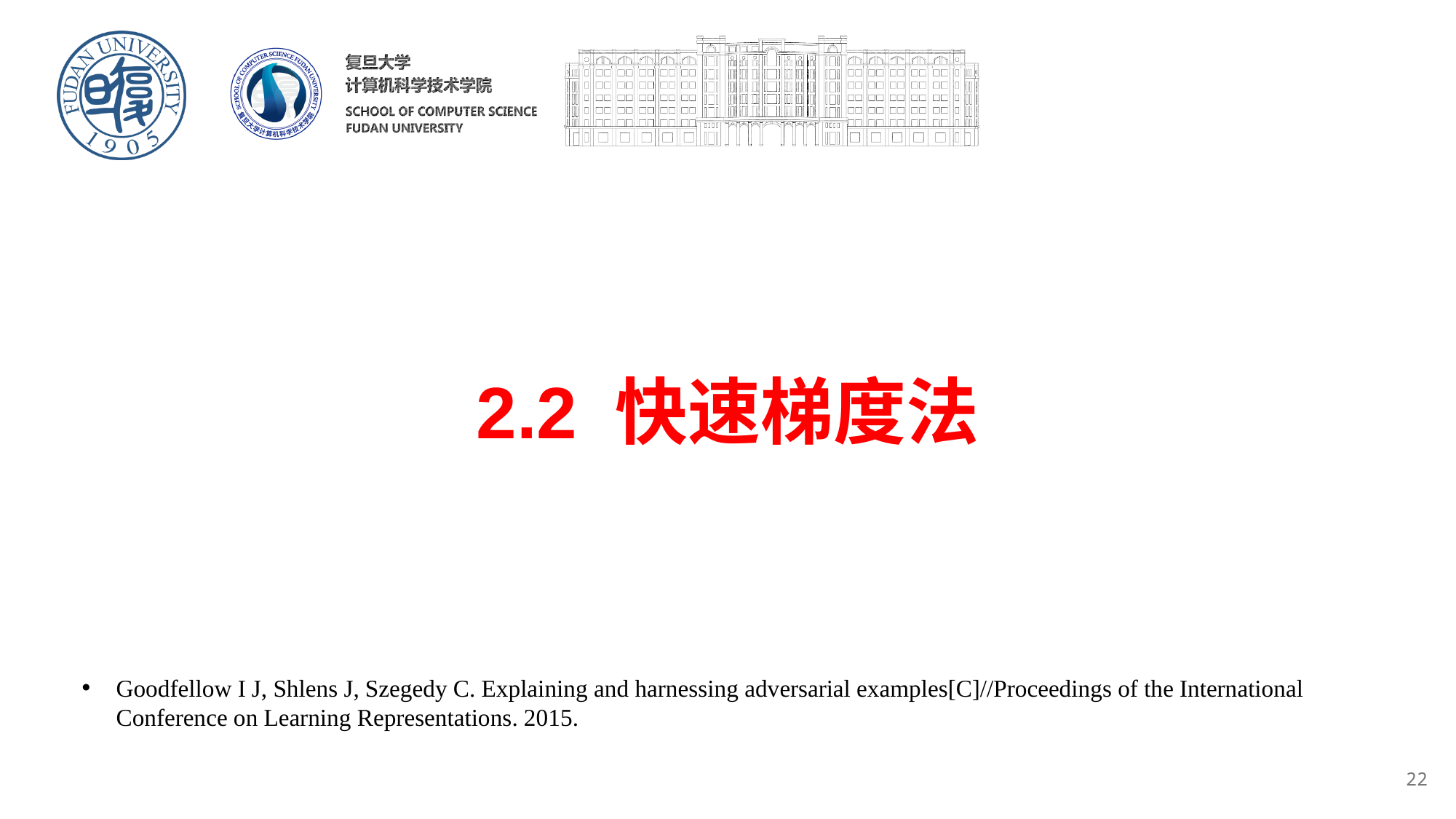

# 2.2 快速梯度法
Goodfellow I J, Shlens J, Szegedy C. Explaining and harnessing adversarial examples[C]//Proceedings of the International Conference on Learning Representations. 2015.